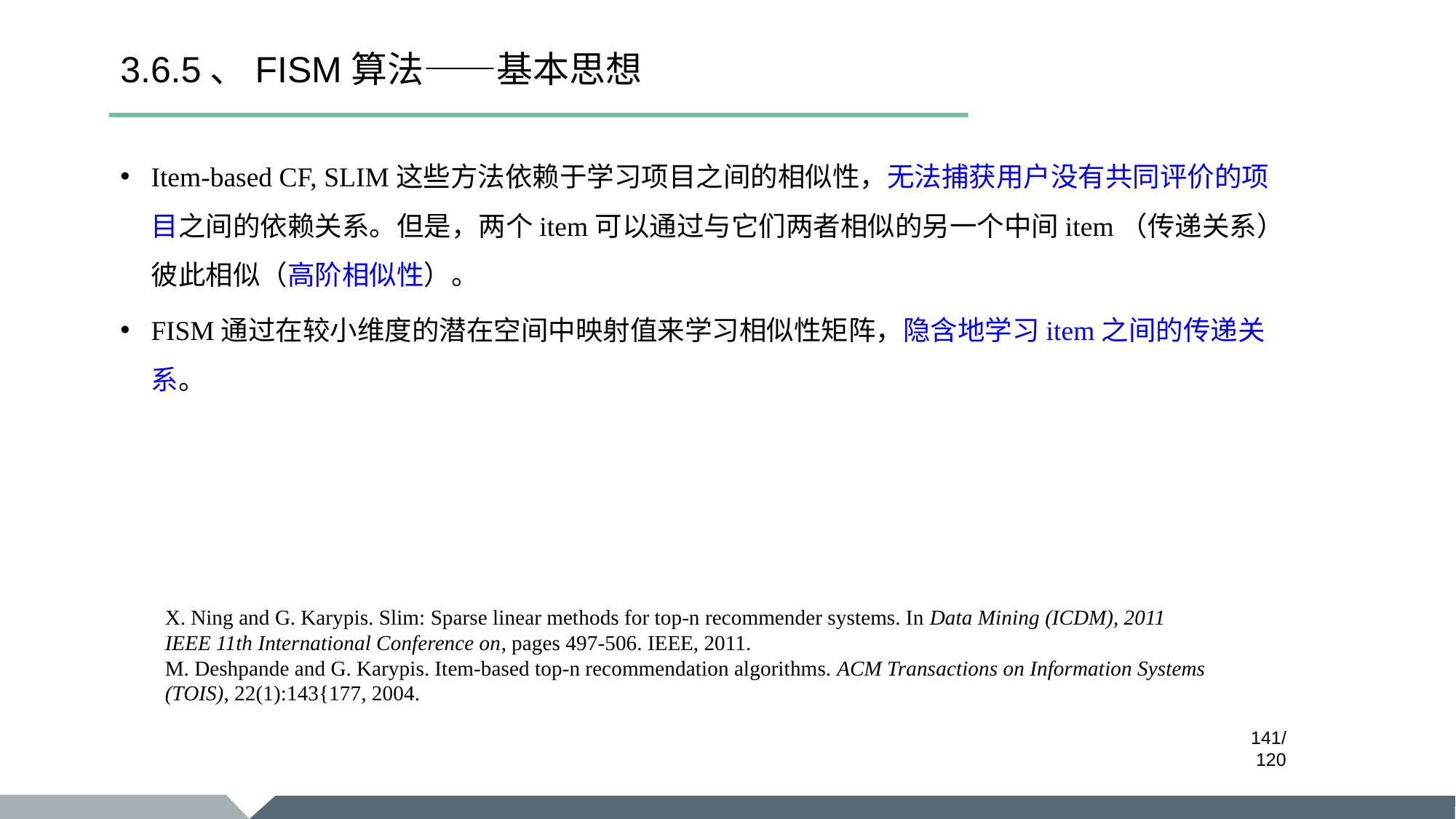

# 3.6.5、FISM算法——基本思想
Item-based CF, SLIM这些方法依赖于学习项目之间的相似性，无法捕获用户没有共同评价的项目之间的依赖关系。但是，两个item可以通过与它们两者相似的另一个中间item（传递关系）彼此相似（高阶相似性）。
FISM通过在较小维度的潜在空间中映射值来学习相似性矩阵，隐含地学习item之间的传递关系。

X. Ning and G. Karypis. Slim: Sparse linear methods for top-n recommender systems. In Data Mining (ICDM), 2011 IEEE 11th International Conference on, pages 497-506. IEEE, 2011.
M. Deshpande and G. Karypis. Item-based top-n recommendation algorithms. ACM Transactions on Information Systems (TOIS), 22(1):143{177, 2004.
141/120